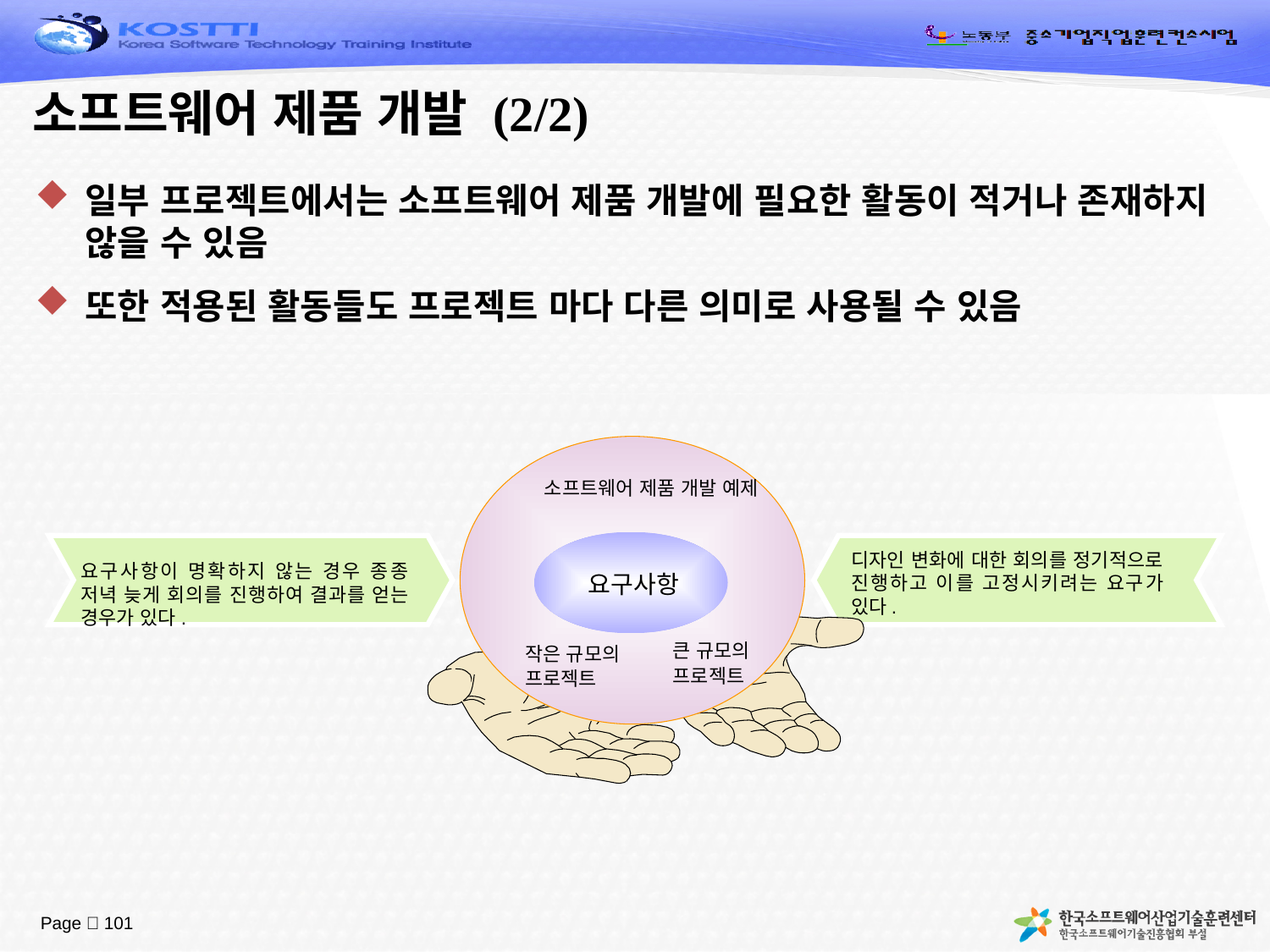

# 소프트웨어 제품 개발 (2/2)
일부 프로젝트에서는 소프트웨어 제품 개발에 필요한 활동이 적거나 존재하지 않을 수 있음
또한 적용된 활동들도 프로젝트 마다 다른 의미로 사용될 수 있음

소프트웨어 제품 개발 예제

요구사항이 명확하지 않는 경우 종종 저녁 늦게 회의를 진행하여 결과를 얻는 경우가 있다.
디자인 변화에 대한 회의를 정기적으로 진행하고 이를 고정시키려는 요구가 있다.
요구사항

큰 규모의
프로젝트
작은 규모의
프로젝트